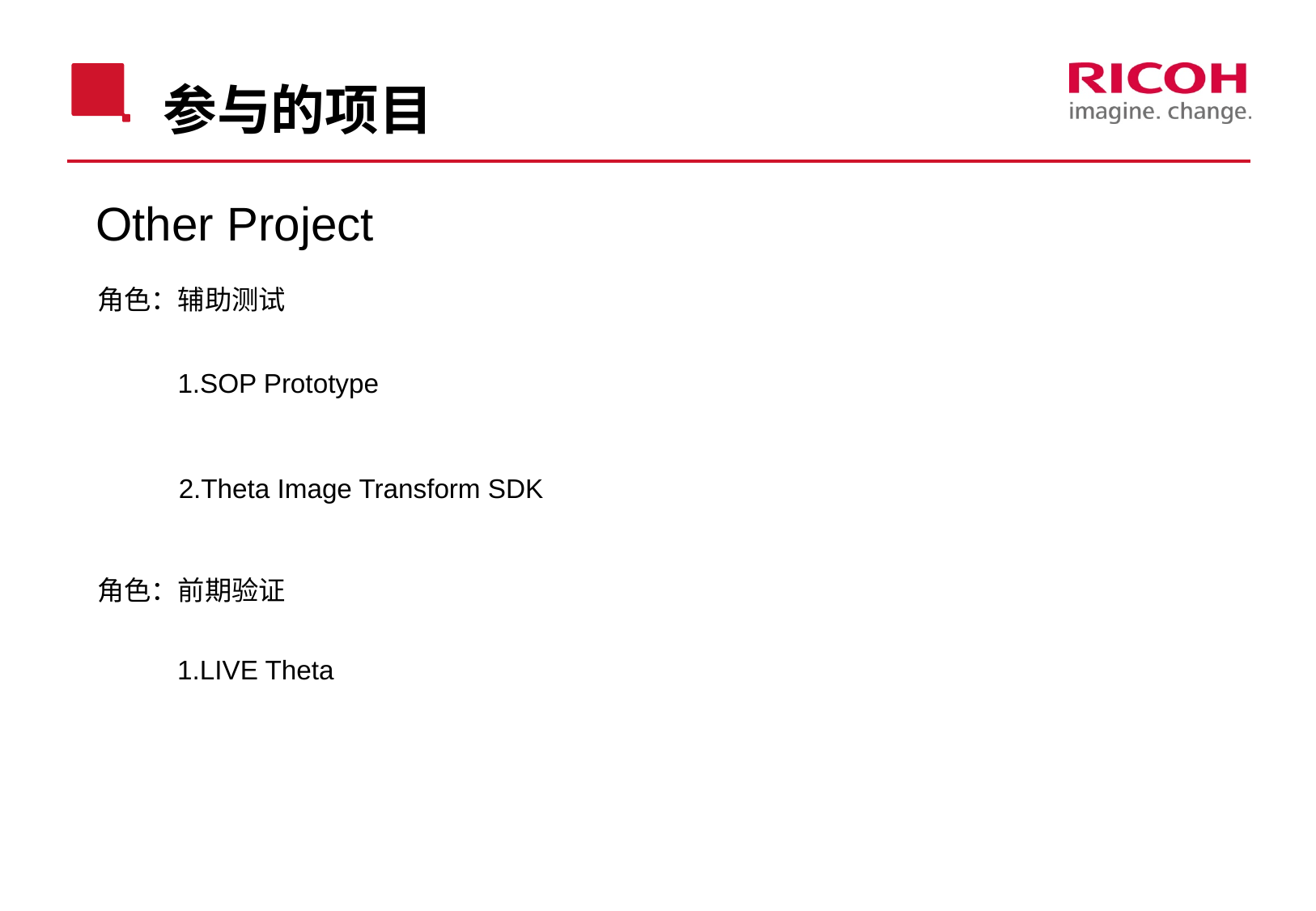

# 参与的项目
Other Project
角色：辅助测试
1.SOP Prototype
2.Theta Image Transform SDK
角色：前期验证
1.LIVE Theta